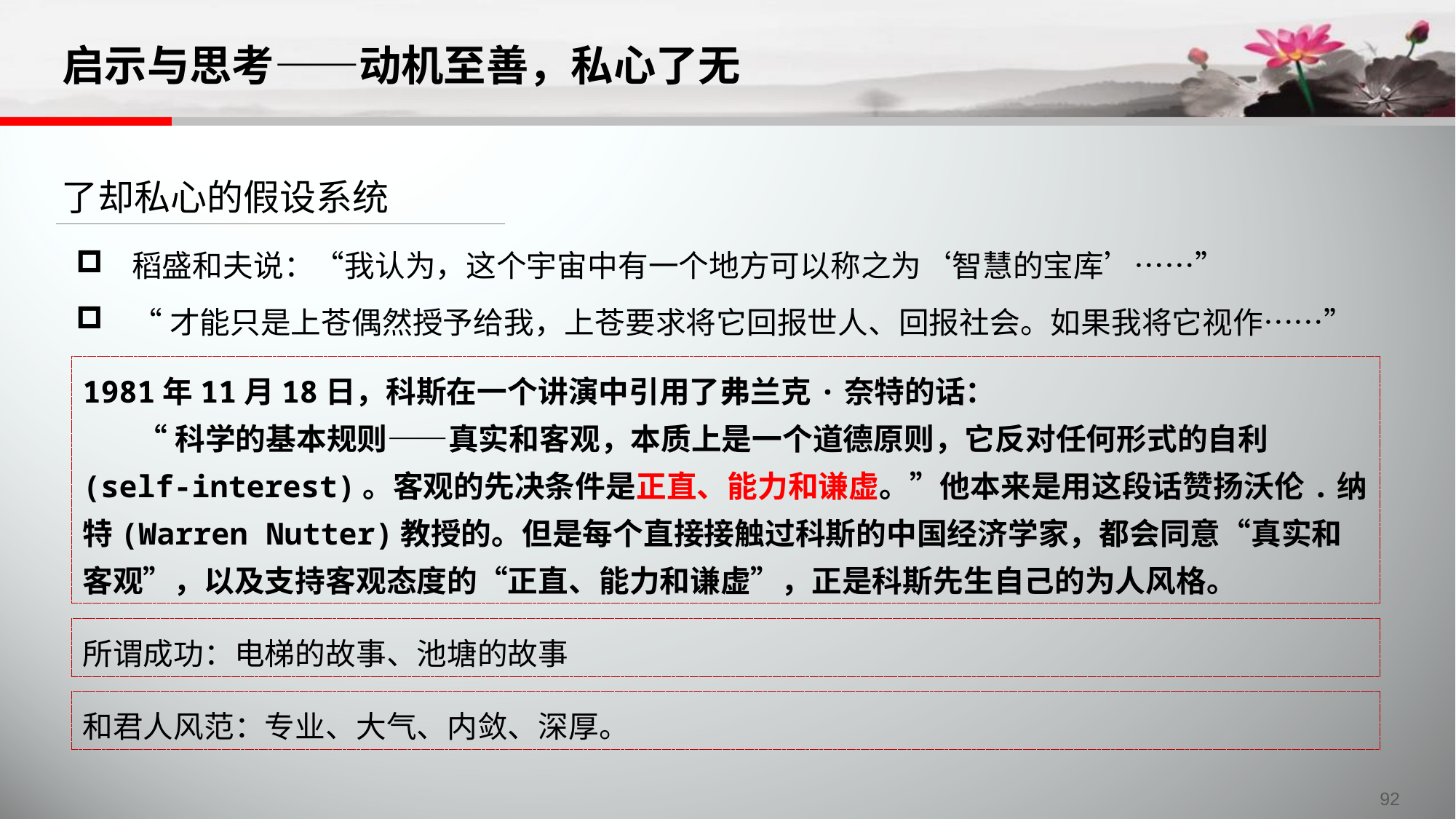

# 启示与思考——动机至善，私心了无
了却私心的假设系统
稻盛和夫说：“我认为，这个宇宙中有一个地方可以称之为‘智慧的宝库’……”
“才能只是上苍偶然授予给我，上苍要求将它回报世人、回报社会。如果我将它视作……”
1981年11月18日，科斯在一个讲演中引用了弗兰克·奈特的话：
“科学的基本规则——真实和客观，本质上是一个道德原则，它反对任何形式的自利(self-interest)。客观的先决条件是正直、能力和谦虚。”他本来是用这段话赞扬沃伦.纳特(Warren Nutter)教授的。但是每个直接接触过科斯的中国经济学家，都会同意“真实和客观”，以及支持客观态度的“正直、能力和谦虚”，正是科斯先生自己的为人风格。
所谓成功：电梯的故事、池塘的故事
和君人风范：专业、大气、内敛、深厚。
92